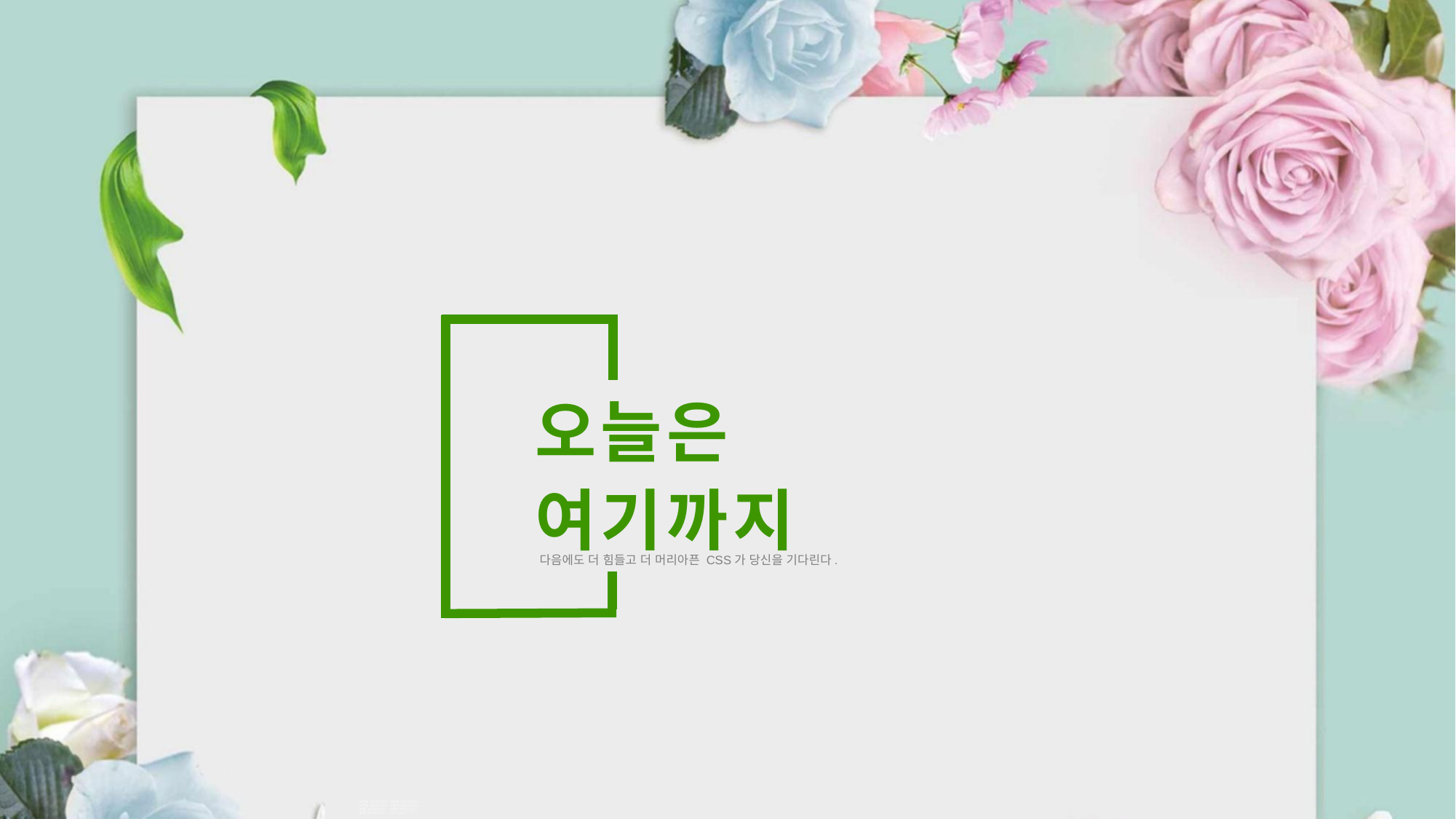

오늘은 여기까지
다음에도 더 힘들고 더 머리아픈 CSS가 당신을 기다린다.
PPT模板下载：WWW.HOMEPPT.COM/moban/     行业PPT模板：WWW.HOMEPPT.COM/hangye/
节日PPT模板：WWW.HOMEPPT.COM/jieri/           PPT素材下载：WWW.HOMEPPT.COM/sucai/
PPT背景图片：WWW.HOMEPPT.COM/beijing/      PPT图表下载：WWW.HOMEPPT.COM/tubiao/
优秀PPT下载：WWW.HOMEPPT.COM/xiazai/        PPT教程： WWW.HOMEPPT.COM/powerpoint/
Word教程： WWW.HOMEPPT.COM/word/              Excel教程：WWW.HOMEPPT.COM/excel/
资料下载：WWW.HOMEPPT.COM/ziliao/                PPT课件下载：WWW.HOMEPPT.COM/kejian/
范文下载：WWW.HOMEPPT.COM/fanwen/             试卷下载：WWW.HOMEPPT.COM/shiti/
教案下载：WWW.HOMEPPT.COM/jiaoan/        PPT论坛：www.homeppt.cn